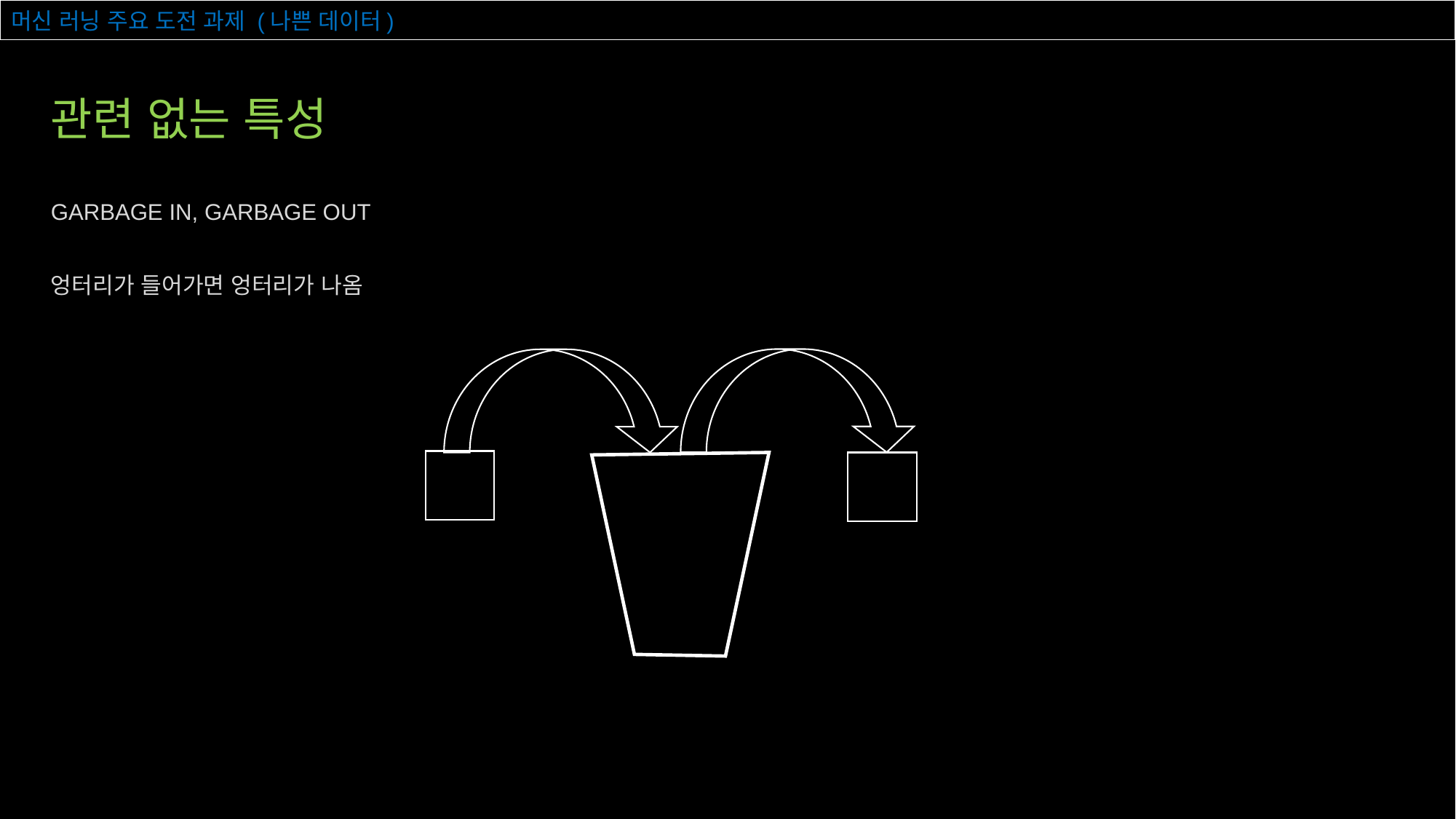

# 머신 러닝 주요 도전 과제 (나쁜 데이터)
관련 없는 특성
GARBAGE IN, GARBAGE OUT
엉터리가 들어가면 엉터리가 나옴